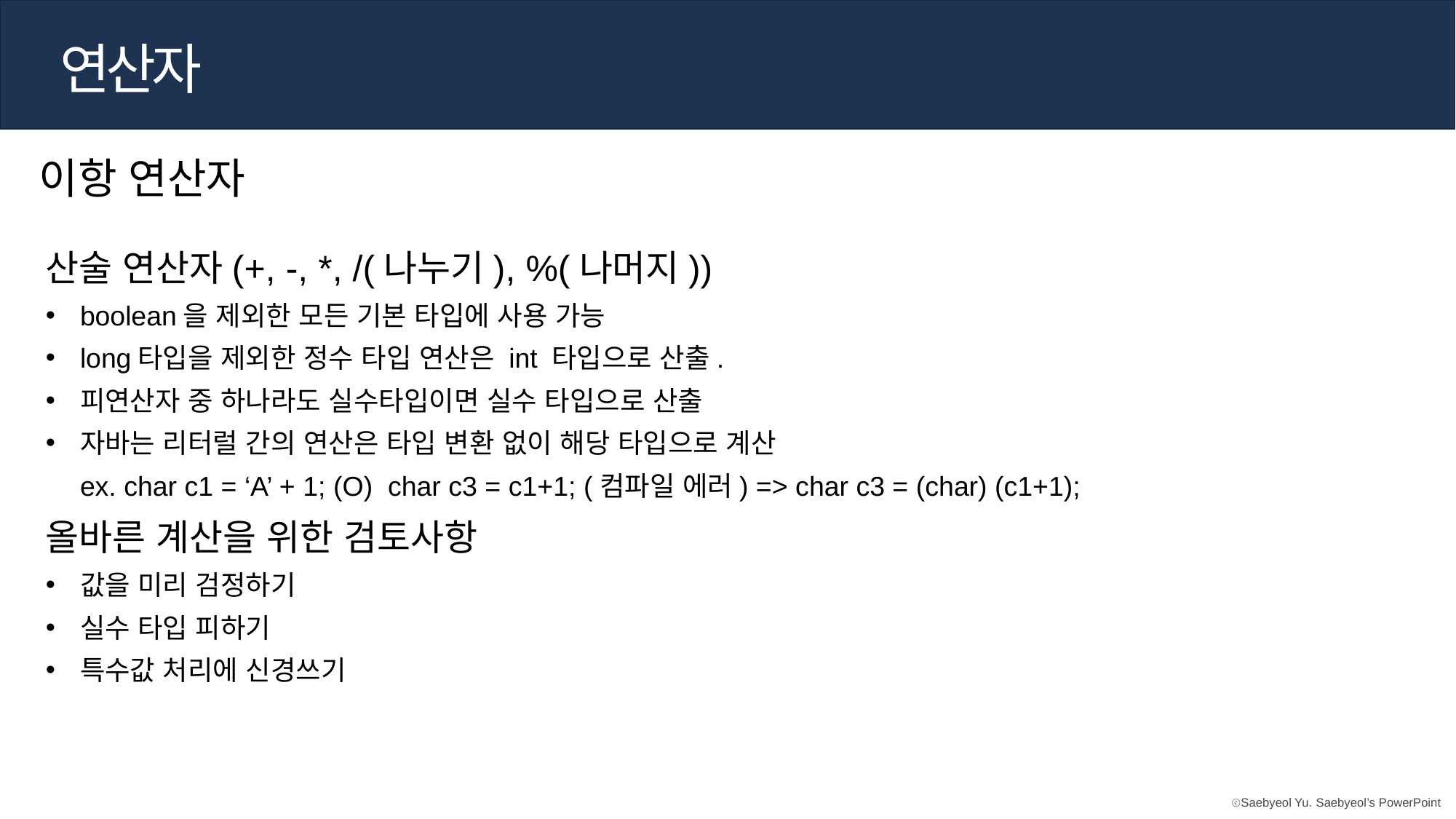

연산자
이항 연산자
산술 연산자(+, -, *, /(나누기), %(나머지))
boolean을 제외한 모든 기본 타입에 사용 가능
long타입을 제외한 정수 타입 연산은 int 타입으로 산출.
피연산자 중 하나라도 실수타입이면 실수 타입으로 산출
자바는 리터럴 간의 연산은 타입 변환 없이 해당 타입으로 계산
ex. char c1 = ‘A’ + 1; (O)  char c3 = c1+1; (컴파일 에러) => char c3 = (char) (c1+1);
올바른 계산을 위한 검토사항
값을 미리 검정하기
실수 타입 피하기
특수값 처리에 신경쓰기